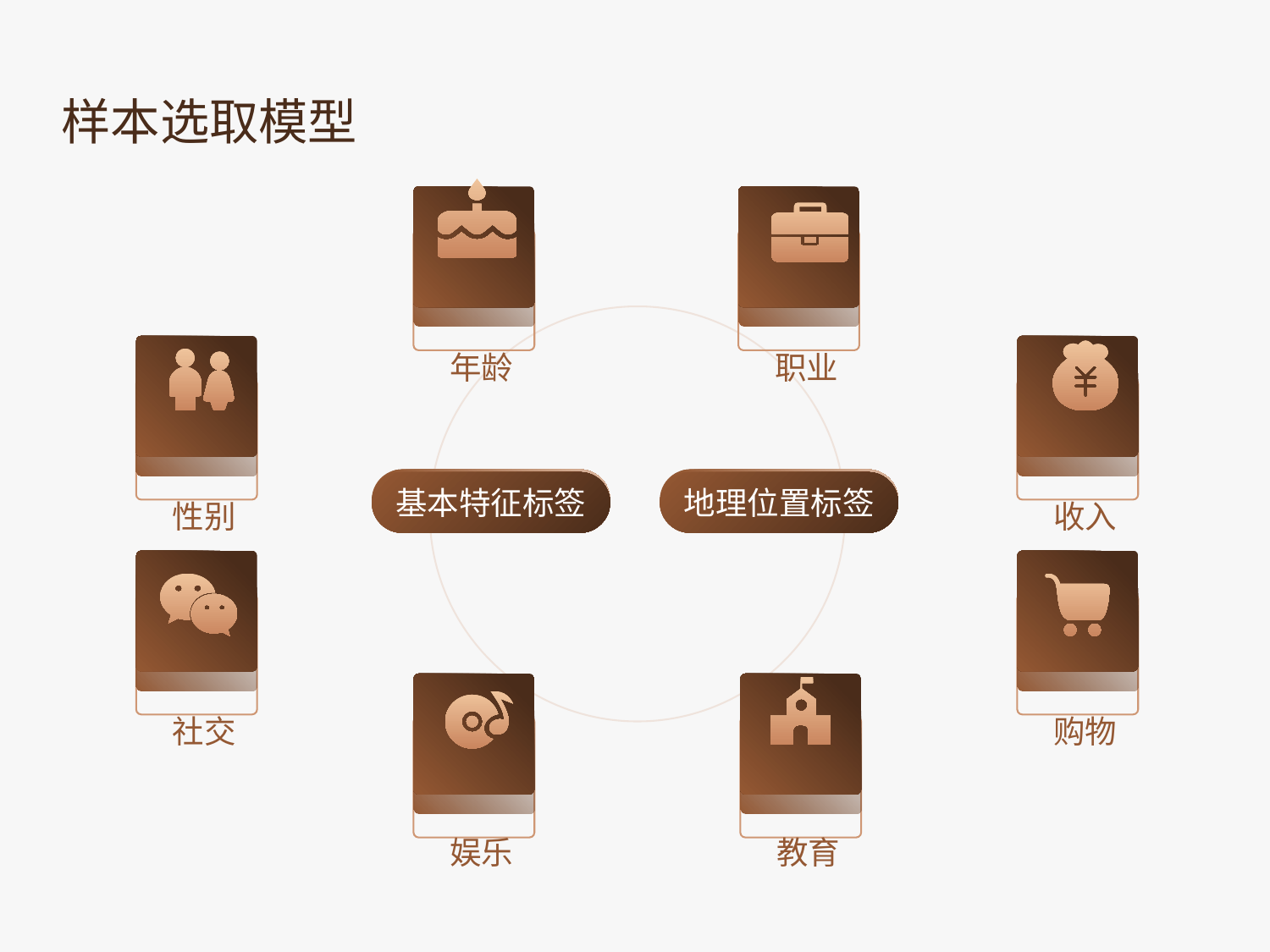

样本选取模型

年龄
职业

基本特征标签

地理位置标签
性别
收入

社交
购物

娱乐
教育